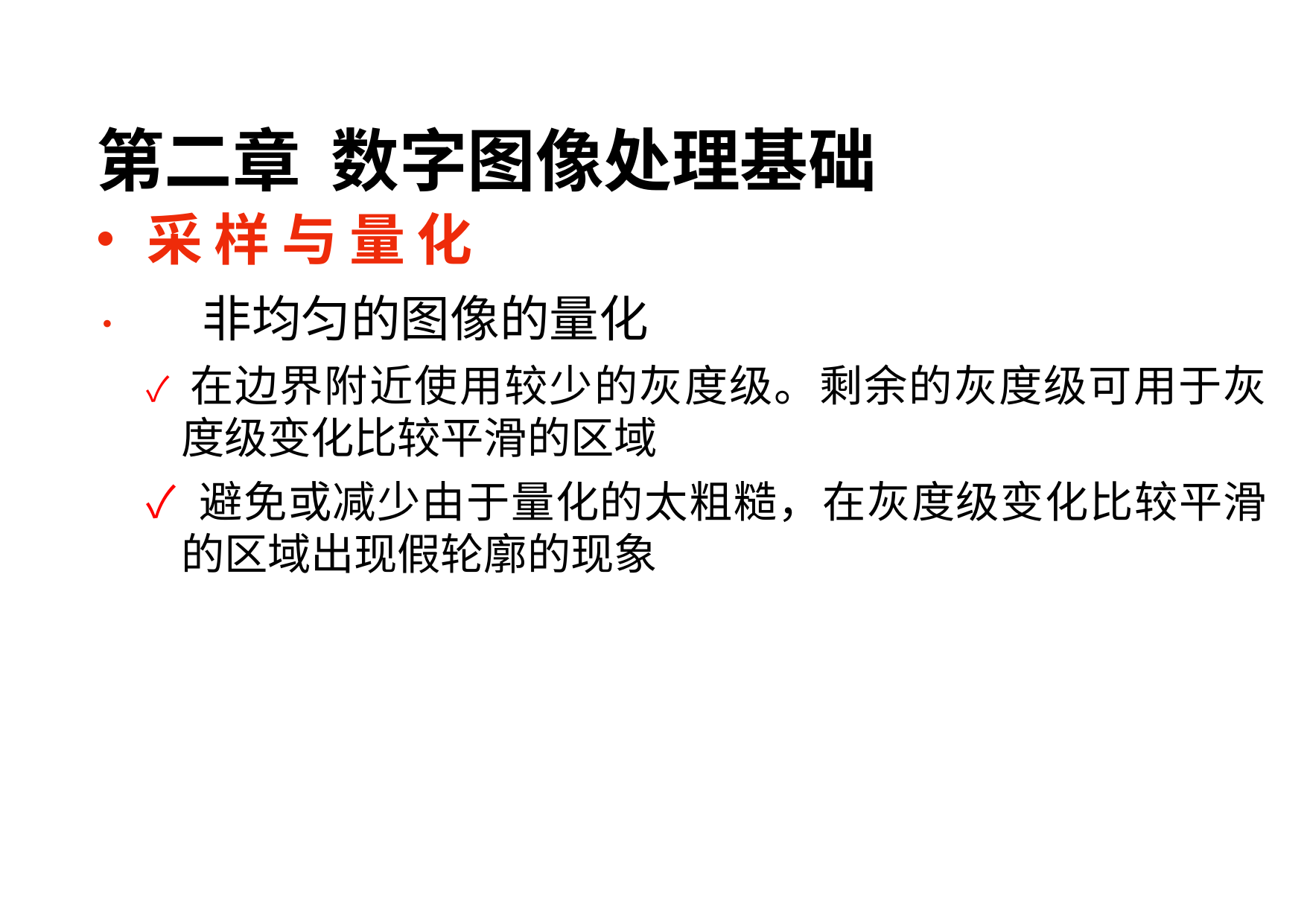

第二章  数字图像处理基础
•	采样与量化
•	非均匀的图像的量化
✓ 在边界附近使用较少的灰度级。剩余的灰度级可用于灰度级变化比较平滑的区域
✓ 避免或减少由于量化的太粗糙，在灰度级变化比较平滑的区域出现假轮廓的现象
66